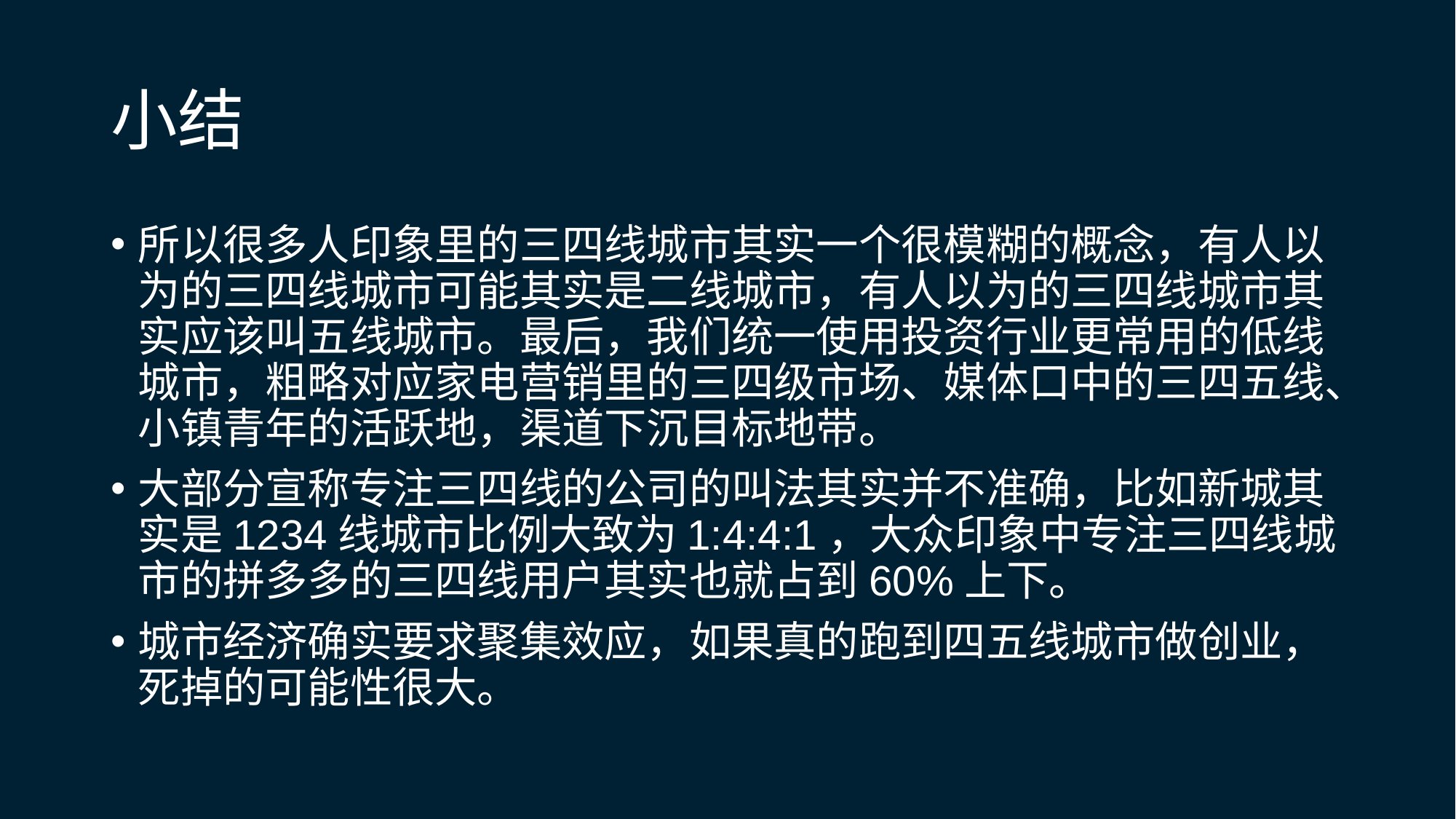

# 小结
所以很多人印象里的三四线城市其实一个很模糊的概念，有人以为的三四线城市可能其实是二线城市，有人以为的三四线城市其实应该叫五线城市。最后，我们统一使用投资行业更常用的低线城市，粗略对应家电营销里的三四级市场、媒体口中的三四五线、小镇青年的活跃地，渠道下沉目标地带。
大部分宣称专注三四线的公司的叫法其实并不准确，比如新城其实是1234线城市比例大致为1:4:4:1，大众印象中专注三四线城市的拼多多的三四线用户其实也就占到60%上下。
城市经济确实要求聚集效应，如果真的跑到四五线城市做创业，死掉的可能性很大。